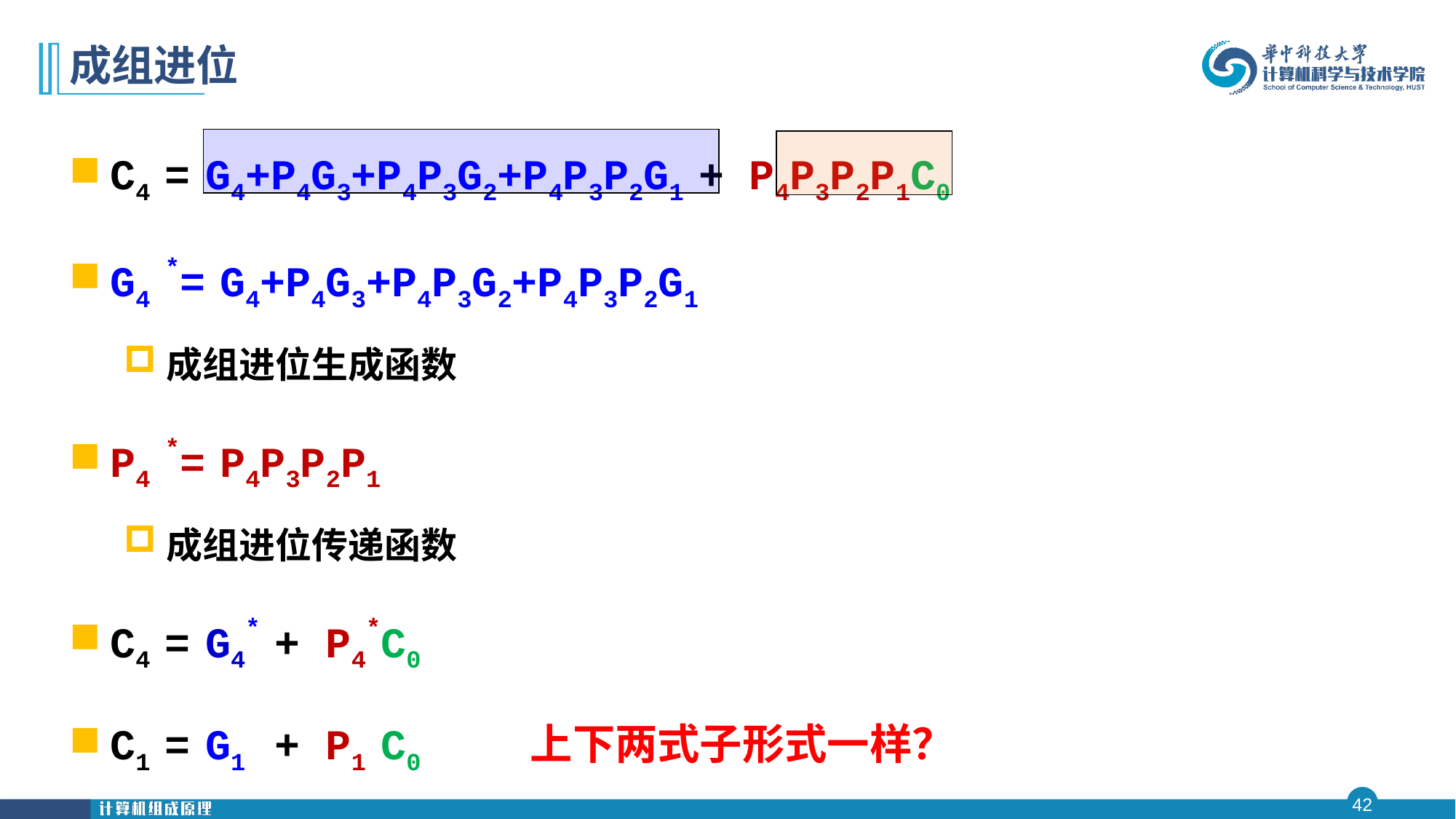

# 成组进位
C4 = G4+P4G3+P4P3G2+P4P3P2G1 + P4P3P2P1C0
G4 *= G4+P4G3+P4P3G2+P4P3P2G1
成组进位生成函数
P4 *= P4P3P2P1
成组进位传递函数
C4 = G4* + P4*C0
C1 = G1  + P1 C0      上下两式子形式一样？